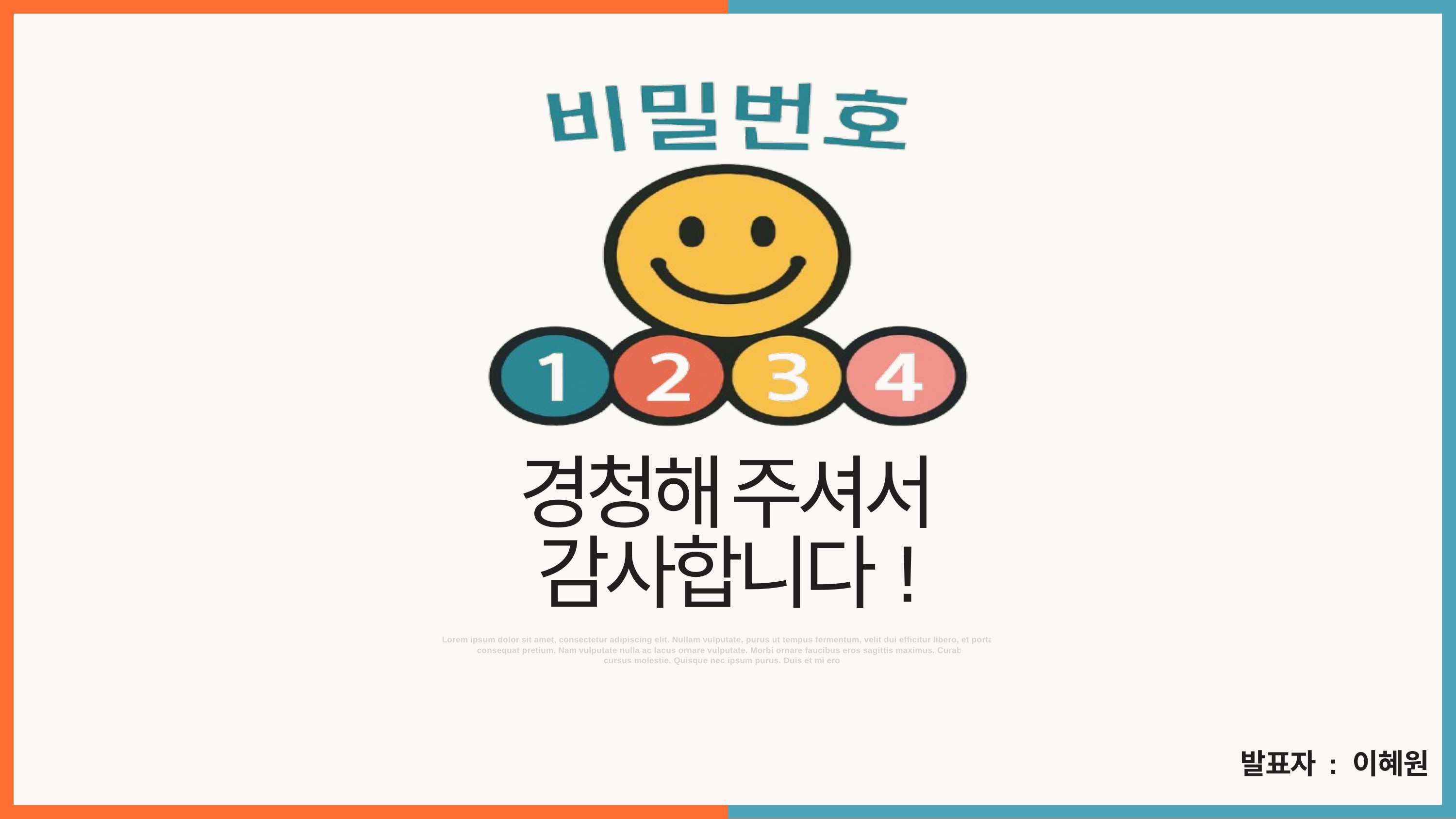

경청해 주셔서
감사합니다!
Lorem ipsum dolor sit amet, consectetur adipiscing elit. Nullam vulputate, purus ut tempus fermentum, velit dui efficitur libero, et porta elit.
consequat pretium. Nam vulputate nulla ac lacus ornare vulputate. Morbi ornare faucibus eros sagittis maximus. Curabitur
cursus molestie. Quisque nec ipsum purus. Duis et mi eros.
발표자 : 이혜원